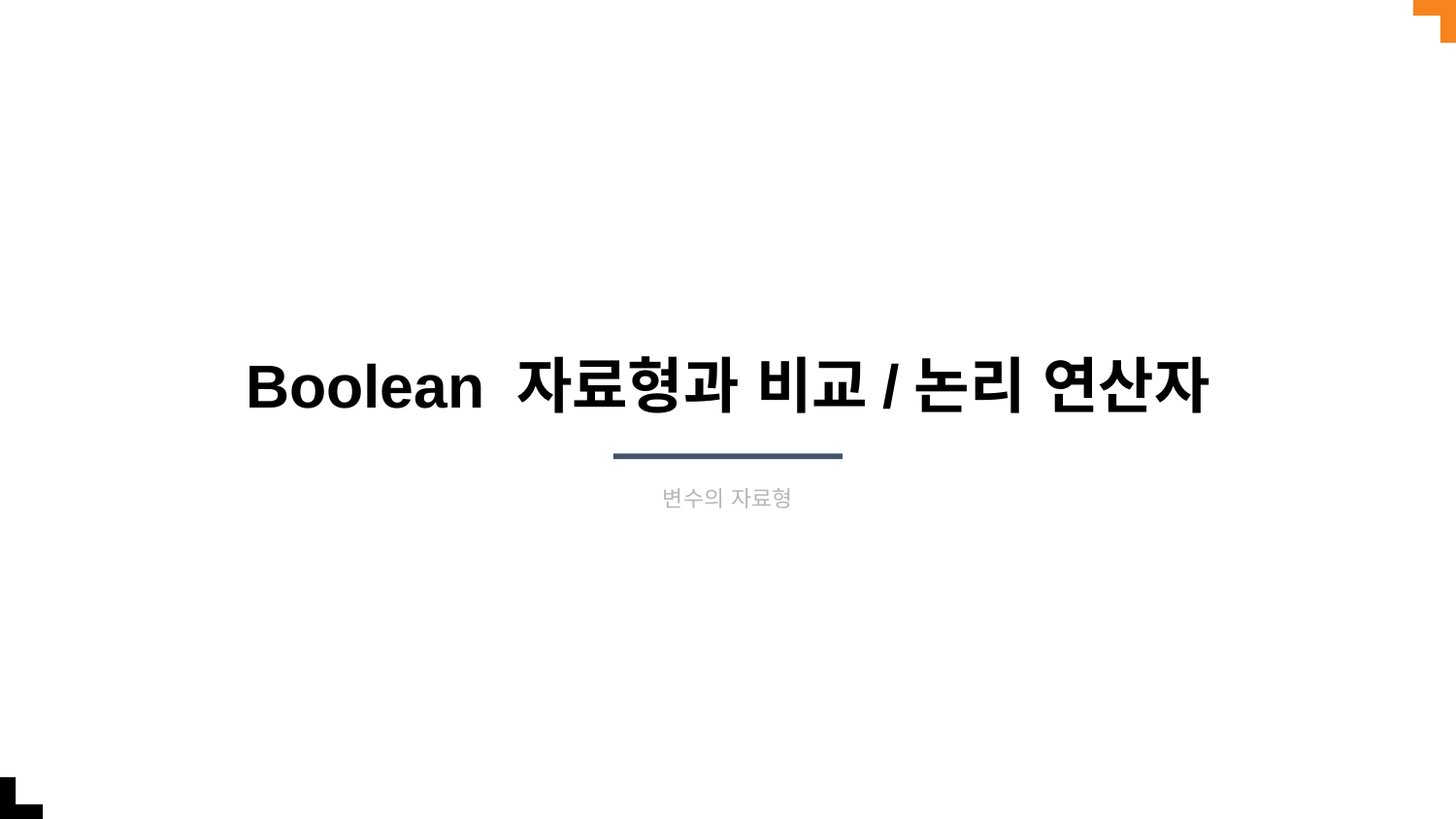

# Boolean 자료형과 비교/논리 연산자
변수의 자료형